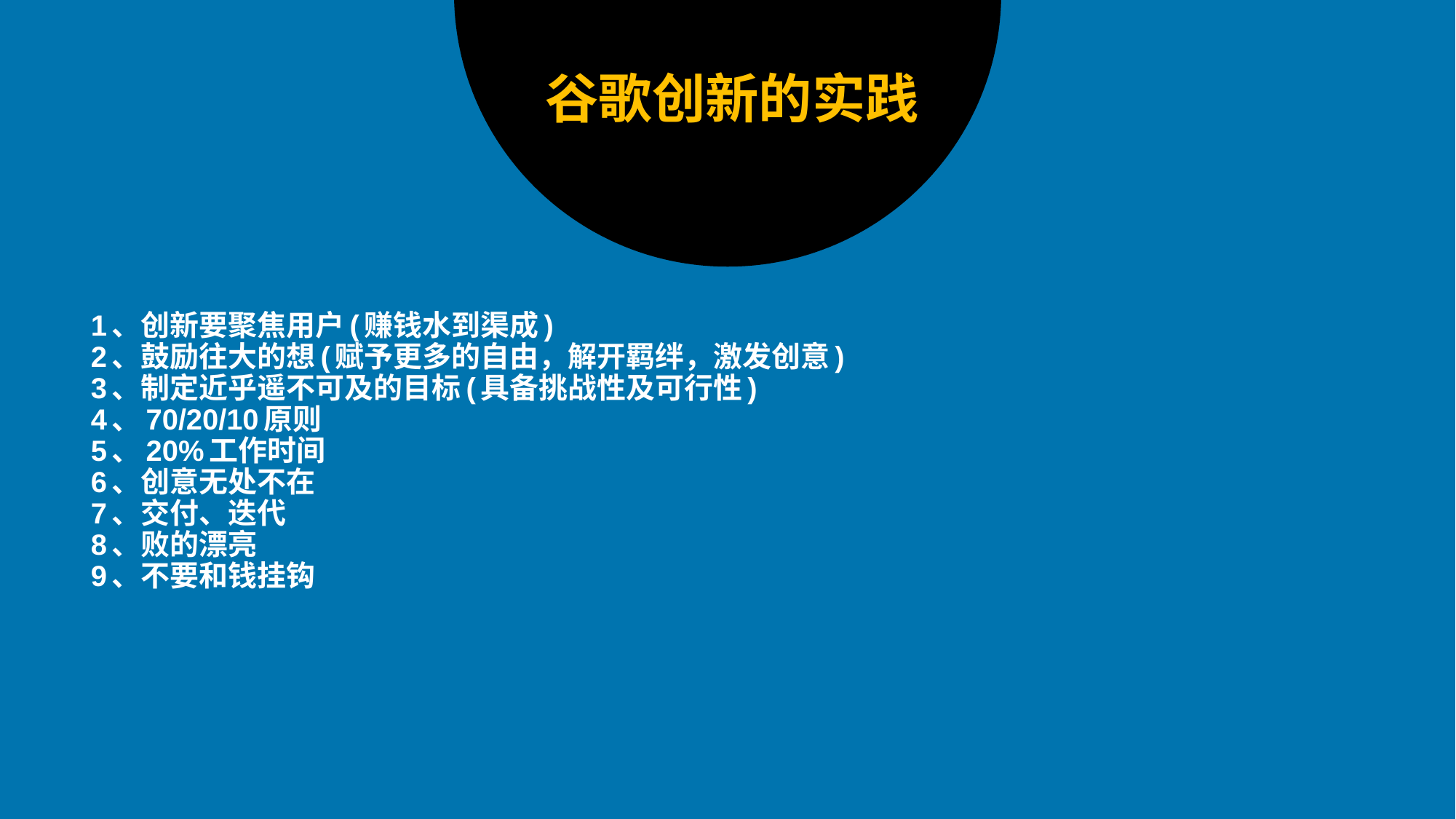

谷歌创新的实践
# 1、创新要聚焦用户(赚钱水到渠成)
2、鼓励往大的想(赋予更多的自由，解开羁绊，激发创意)
3、制定近乎遥不可及的目标(具备挑战性及可行性)
4、70/20/10原则
5、20%工作时间
6、创意无处不在
7、交付、迭代
8、败的漂亮
9、不要和钱挂钩